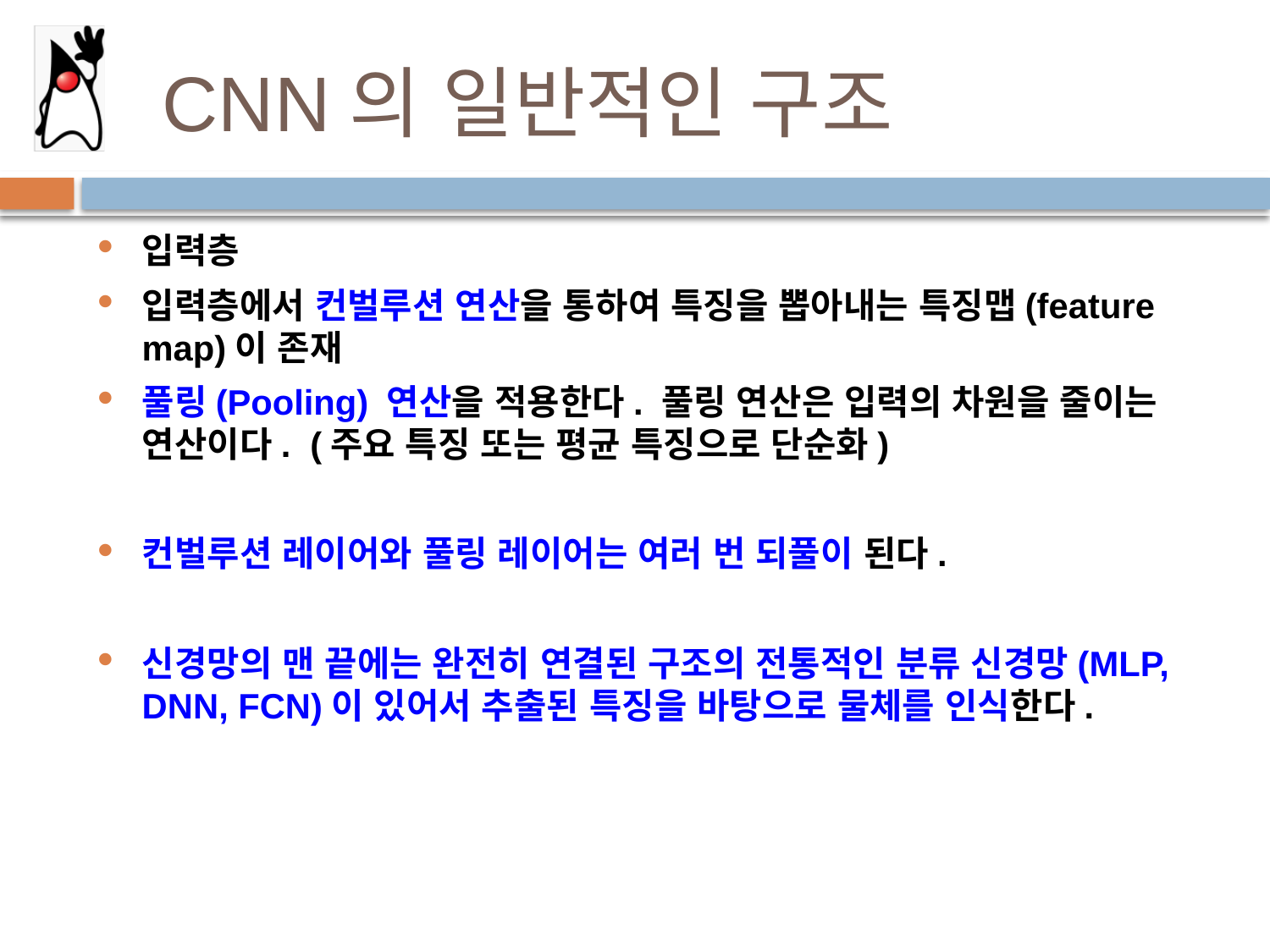

# CNN의 일반적인 구조
입력층
입력층에서 컨벌루션 연산을 통하여 특징을 뽑아내는 특징맵(feature map)이 존재
풀링(Pooling) 연산을 적용한다. 풀링 연산은 입력의 차원을 줄이는 연산이다.  (주요 특징 또는 평균 특징으로 단순화)

컨벌루션 레이어와 풀링 레이어는 여러 번 되풀이 된다.

신경망의 맨 끝에는 완전히 연결된 구조의 전통적인 분류 신경망(MLP, DNN, FCN)이 있어서 추출된 특징을 바탕으로 물체를 인식한다.